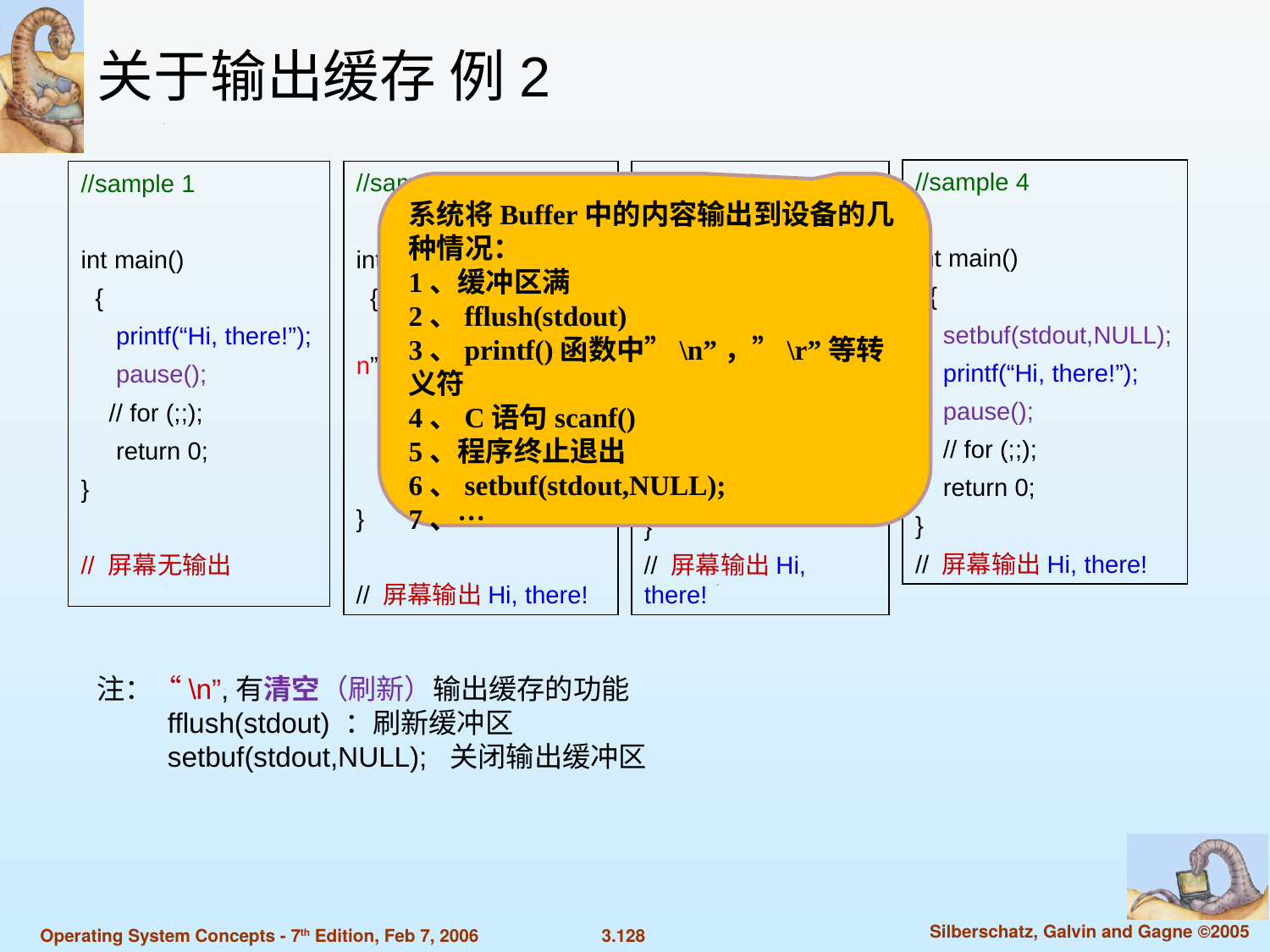

关于输出缓存 例2
//sample 4

int main()
  {
    setbuf(stdout,NULL);
    printf(“Hi, there!”);
    pause();
    // for (;;);
    return 0;
}
// 屏幕输出Hi, there!
//sample 1

int main()
  {
     printf(“Hi, there!”);
     pause();
    // for (;;);
     return 0;
}

// 屏幕无输出
//sample 2

int main()
  {
     printf(“Hi, there!\n”);
     pause();
    // for (;;);
    return 0;
}

// 屏幕输出Hi, there!
//sample 3

int main()
  {
     printf(“Hi, there!”);
     fflush(stdout);
     pause();
    // for (;;);
     return 0;
}
// 屏幕输出Hi, there!
系统将Buffer中的内容输出到设备的几种情况：
1、缓冲区满
2、fflush(stdout)
3、printf()函数中”\n”，”\r”等转义符
4、C语句scanf()
5、程序终止退出
6、setbuf(stdout,NULL);
7、…
注：“\n”,有清空（刷新）输出缓存的功能
         fflush(stdout) ：刷新缓冲区
         setbuf(stdout,NULL);  关闭输出缓冲区